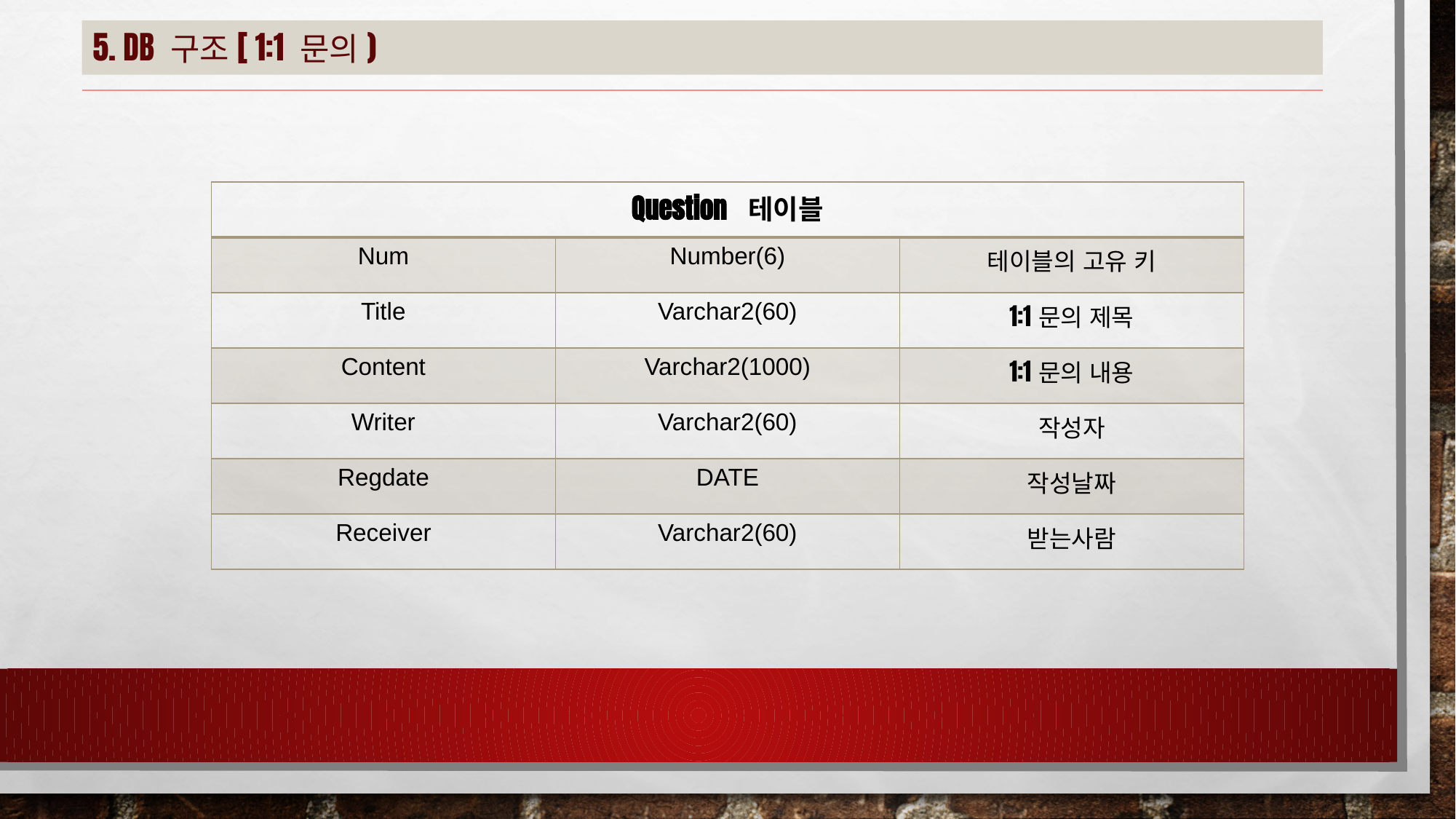

# 5. DB 구조[ 1:1 문의)
| Question 테이블 |  |  |
| --- | --- | --- |
| Num | Number(6) | 테이블의 고유 키 |
| Title | Varchar2(60) | 1:1문의 제목 |
| Content | Varchar2(1000) | 1:1문의 내용 |
| Writer | Varchar2(60) | 작성자 |
| Regdate | DATE | 작성날짜 |
| Receiver | Varchar2(60) | 받는사람 |